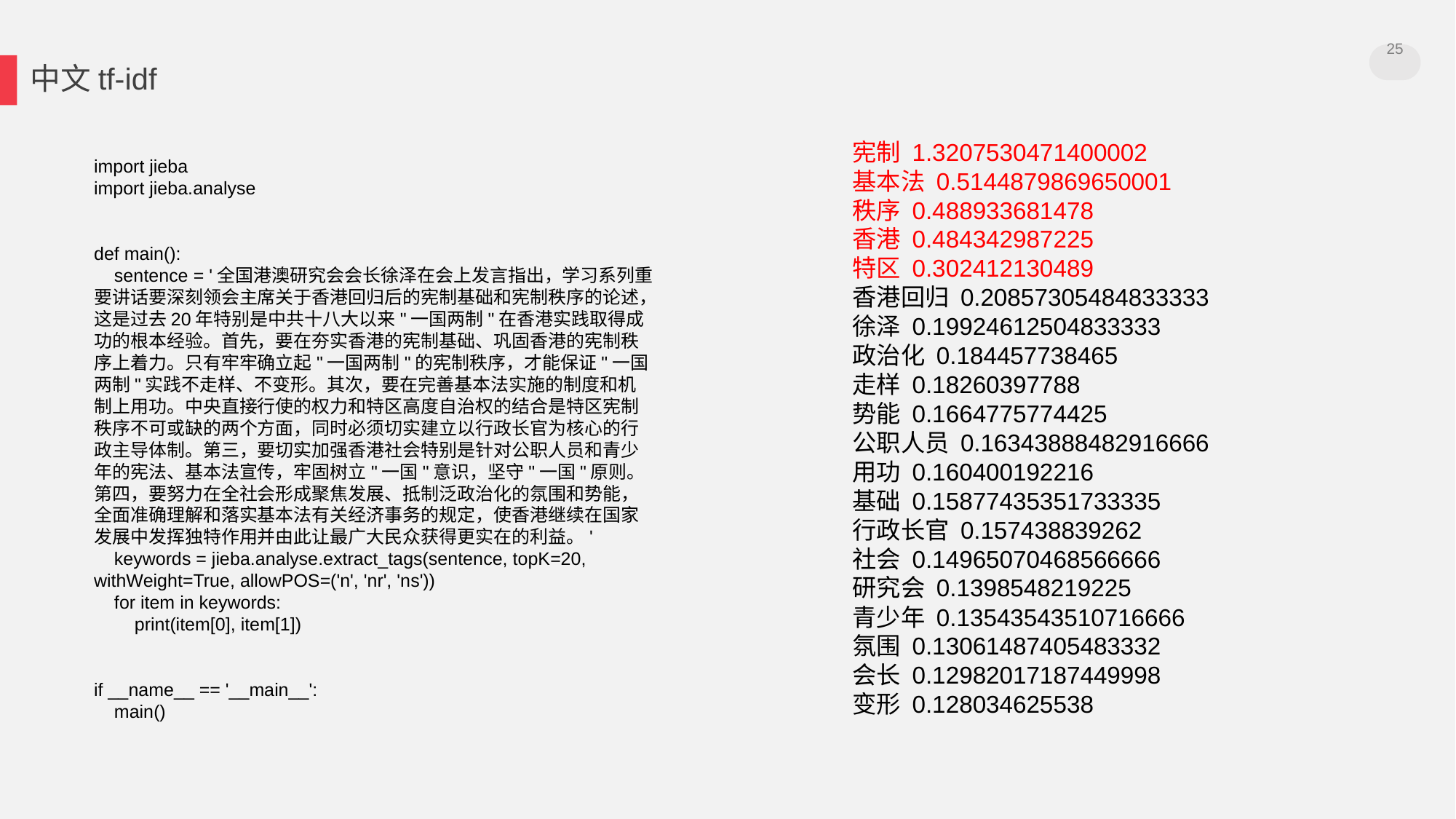

25
中文tf-idf
宪制 1.3207530471400002
基本法 0.5144879869650001
秩序 0.488933681478
香港 0.484342987225
特区 0.302412130489
香港回归 0.20857305484833333
徐泽 0.19924612504833333
政治化 0.184457738465
走样 0.18260397788
势能 0.1664775774425
公职人员 0.16343888482916666
用功 0.160400192216
基础 0.15877435351733335
行政长官 0.157438839262
社会 0.14965070468566666
研究会 0.1398548219225
青少年 0.13543543510716666
氛围 0.13061487405483332
会长 0.12982017187449998
变形 0.128034625538
import jieba
import jieba.analyse
def main():
    sentence = '全国港澳研究会会长徐泽在会上发言指出，学习系列重要讲话要深刻领会主席关于香港回归后的宪制基础和宪制秩序的论述，这是过去20年特别是中共十八大以来"一国两制"在香港实践取得成功的根本经验。首先，要在夯实香港的宪制基础、巩固香港的宪制秩序上着力。只有牢牢确立起"一国两制"的宪制秩序，才能保证"一国两制"实践不走样、不变形。其次，要在完善基本法实施的制度和机制上用功。中央直接行使的权力和特区高度自治权的结合是特区宪制秩序不可或缺的两个方面，同时必须切实建立以行政长官为核心的行政主导体制。第三，要切实加强香港社会特别是针对公职人员和青少年的宪法、基本法宣传，牢固树立"一国"意识，坚守"一国"原则。第四，要努力在全社会形成聚焦发展、抵制泛政治化的氛围和势能，全面准确理解和落实基本法有关经济事务的规定，使香港继续在国家发展中发挥独特作用并由此让最广大民众获得更实在的利益。'
    keywords = jieba.analyse.extract_tags(sentence, topK=20, withWeight=True, allowPOS=('n', 'nr', 'ns'))
    for item in keywords:
        print(item[0], item[1])
if __name__ == '__main__':
    main()